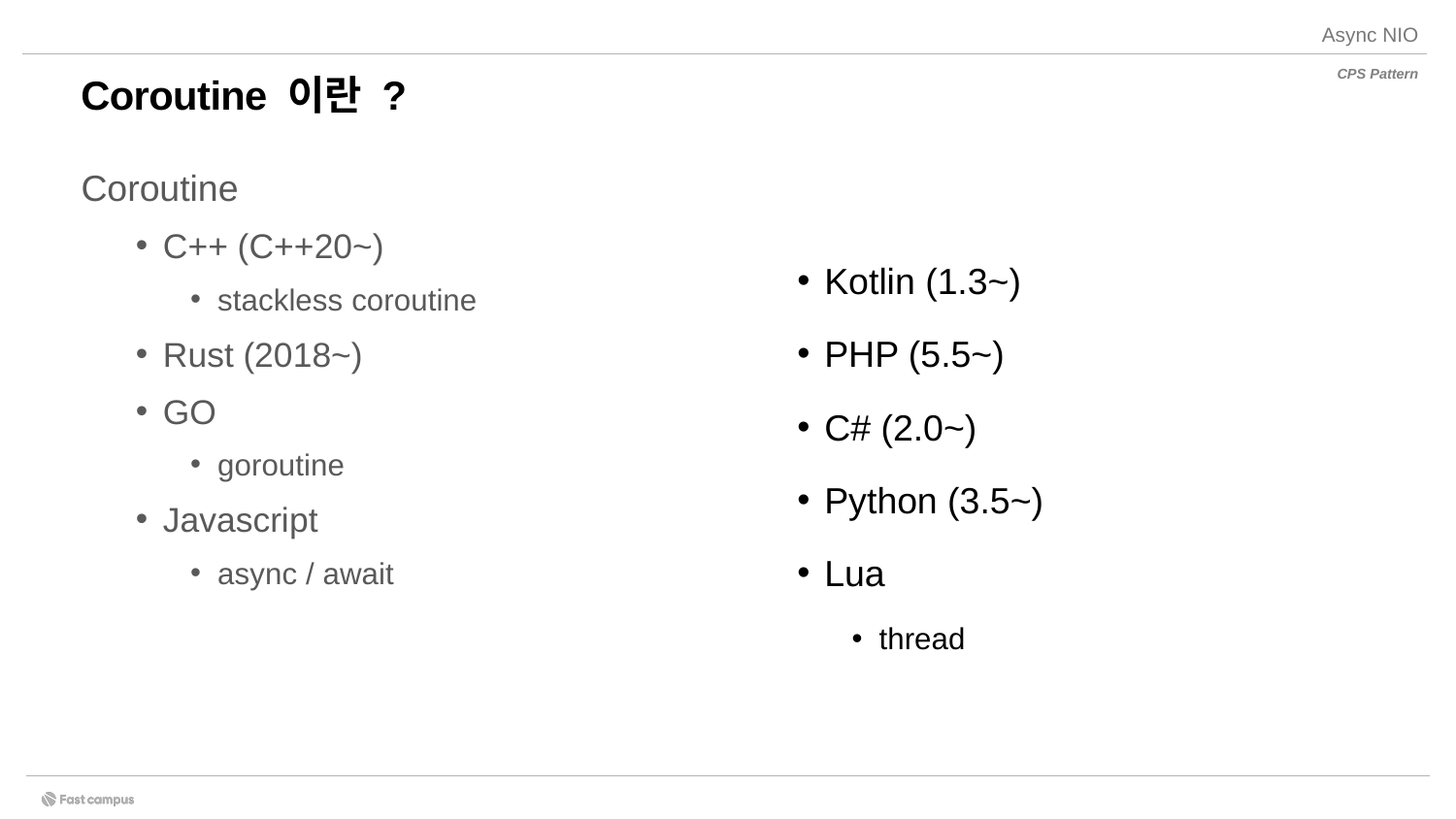

Async NIO
CPS Pattern
# Coroutine 이란 ?
Coroutine
C++ (C++20~)
stackless coroutine
Rust (2018~)
GO
goroutine
Javascript
async / await

Kotlin (1.3~)
PHP (5.5~)
C# (2.0~)
Python (3.5~)
Lua
thread